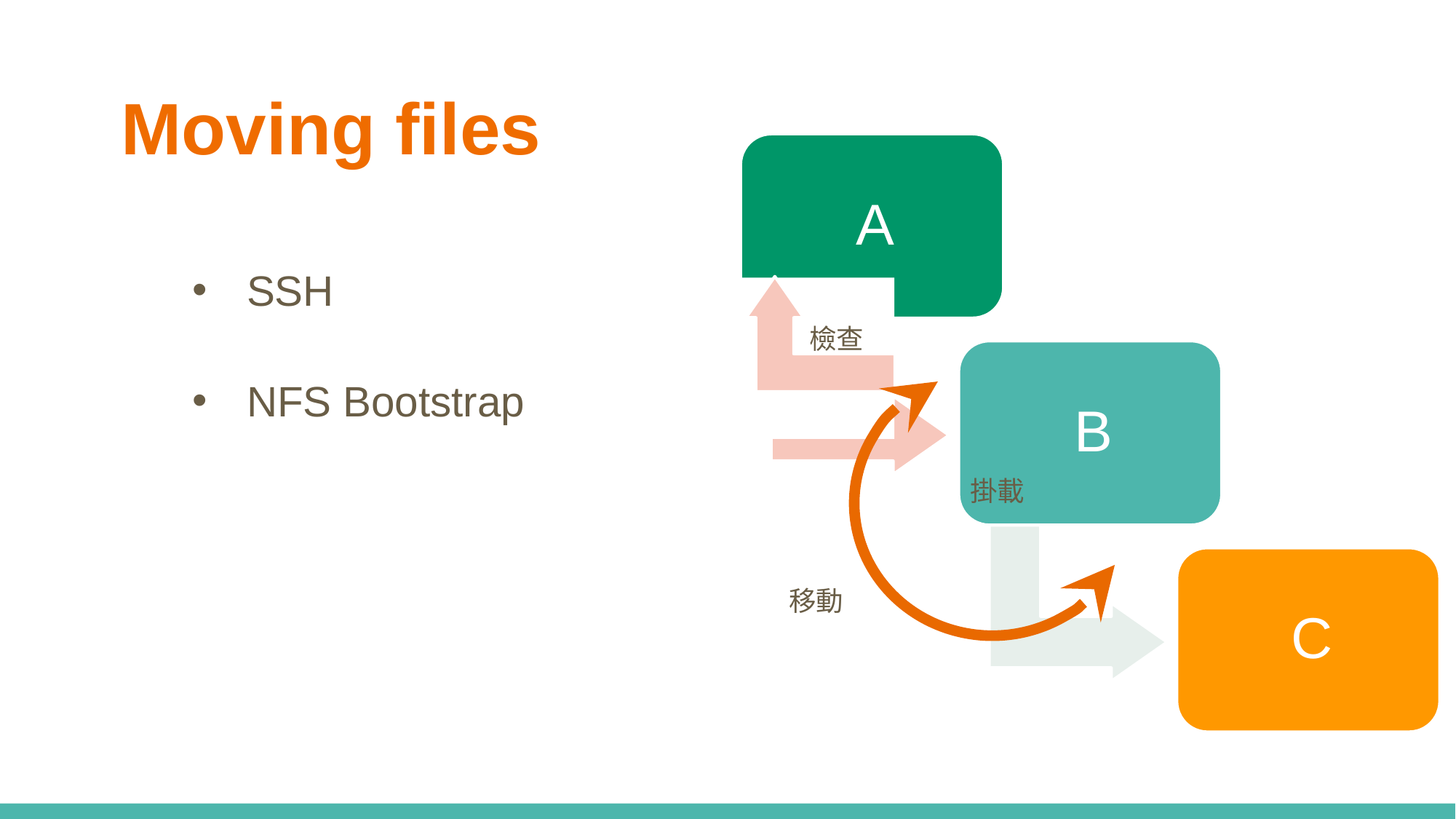

# Moving files
A

B
C
命令
掛載
SSH
NFS Bootstrap

檢查

移動